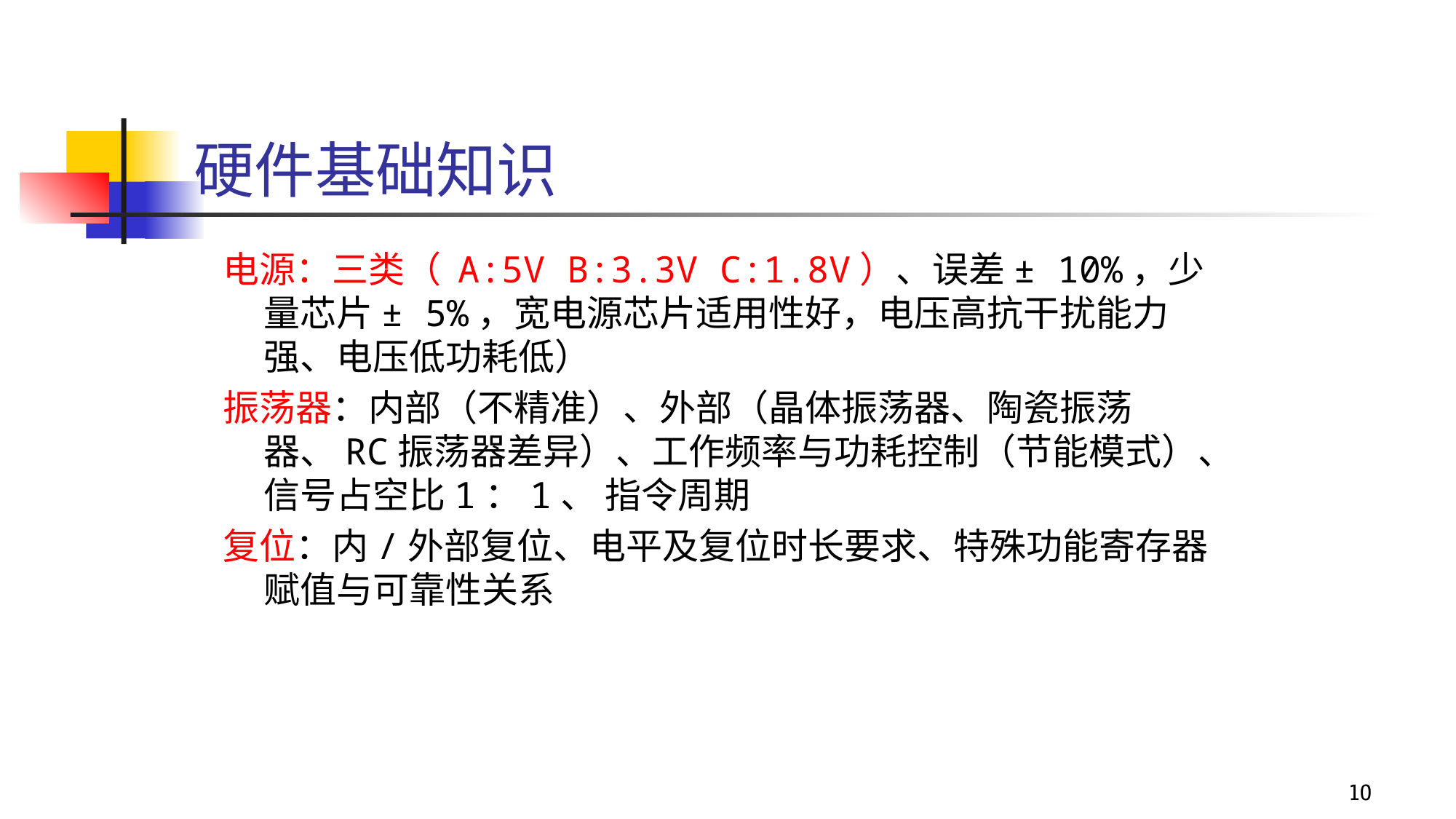

# 硬件基础知识
电源：三类（ A:5V B:3.3V C:1.8V）、误差± 10%，少量芯片± 5%，宽电源芯片适用性好，电压高抗干扰能力强、电压低功耗低）
振荡器：内部（不精准）、外部（晶体振荡器、陶瓷振荡器、RC振荡器差异）、工作频率与功耗控制（节能模式）、信号占空比1：1、 指令周期
复位：内/外部复位、电平及复位时长要求、特殊功能寄存器赋值与可靠性关系

10